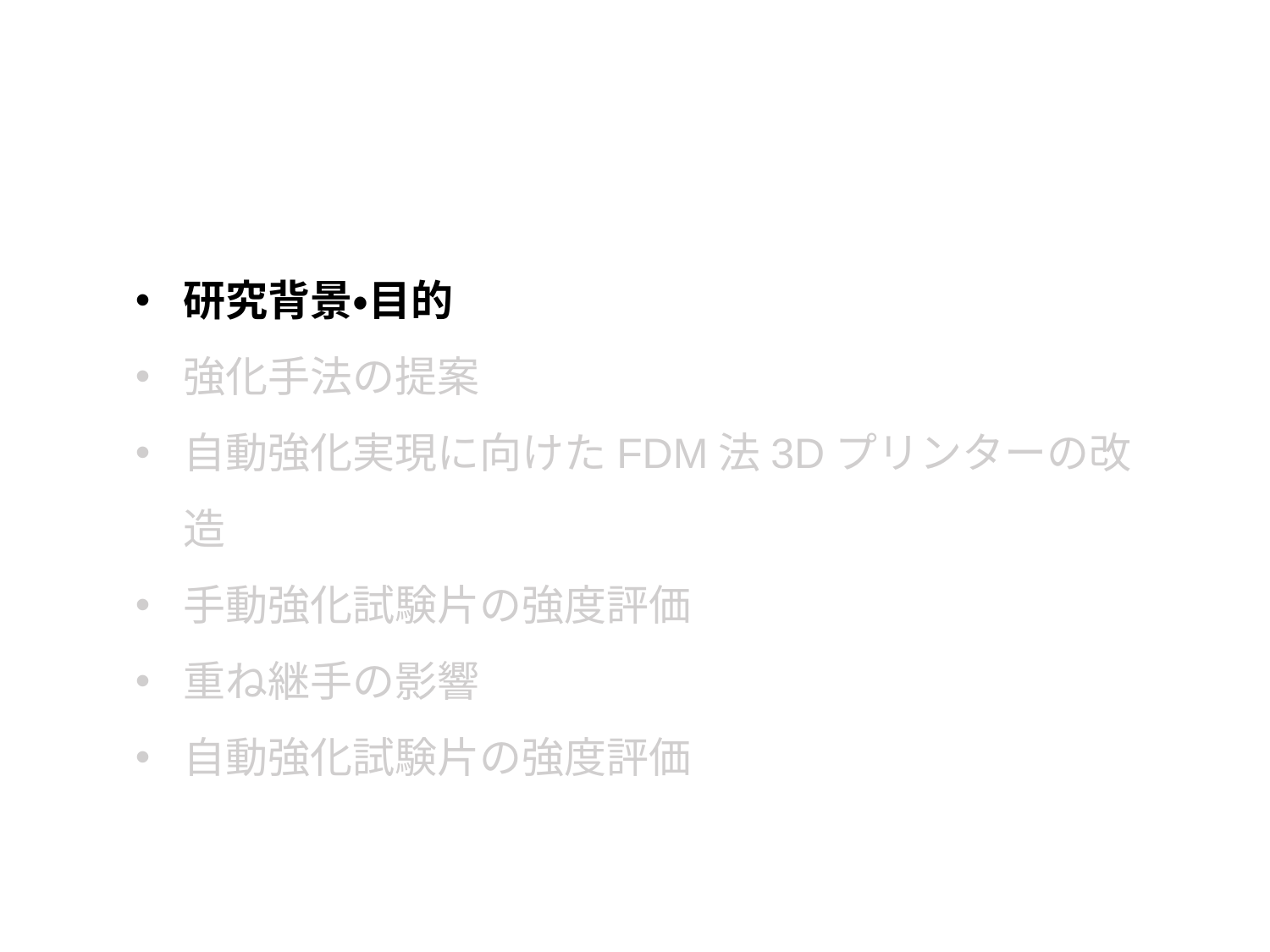

研究背景・目的
強化手法の提案
自動強化実現に向けたFDM法3Dプリンターの改造
手動強化試験片の強度評価
重ね継手の影響
自動強化試験片の強度評価